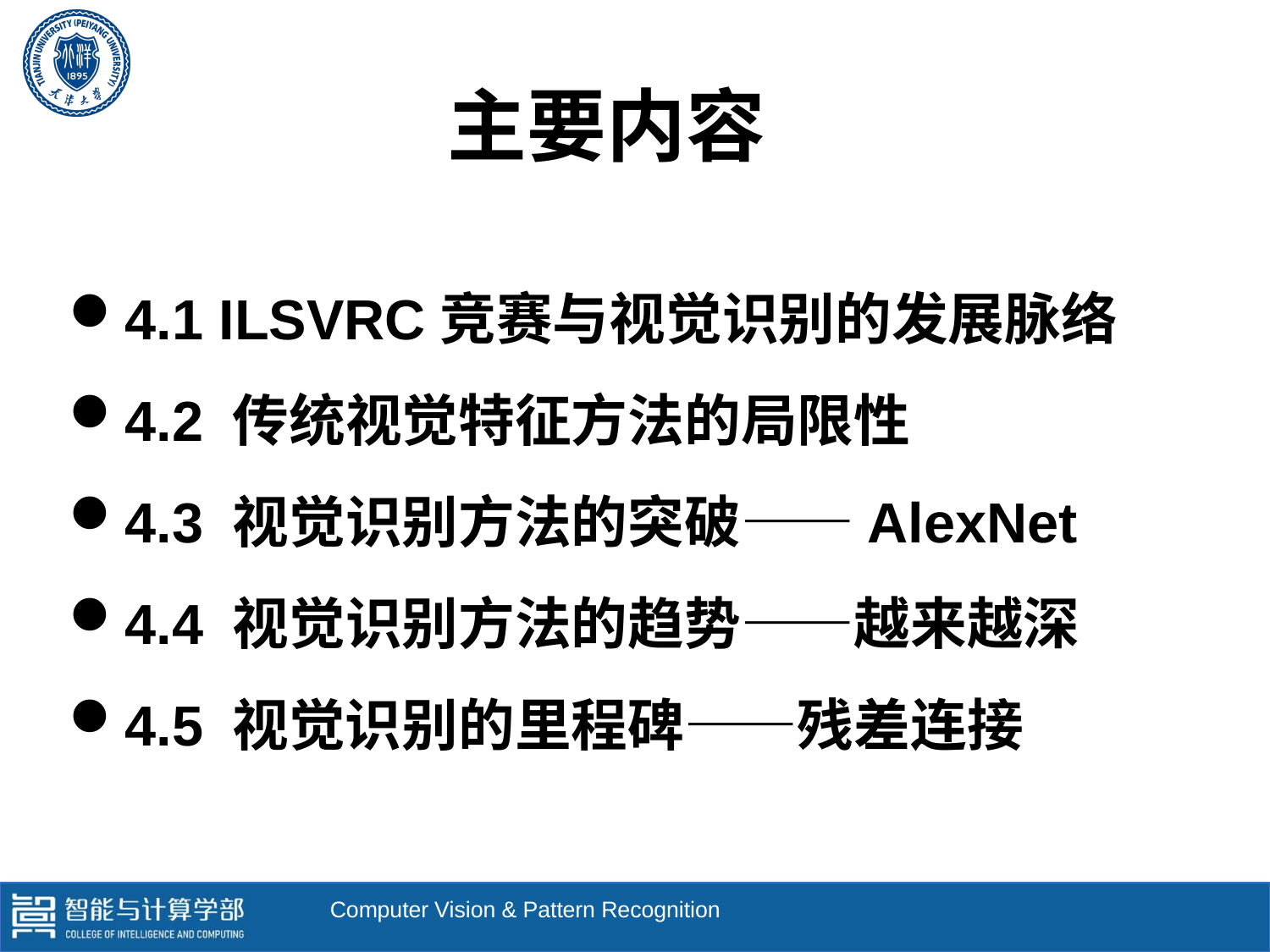

主要内容
4.1 ILSVRC竞赛与视觉识别的发展脉络
4.2 传统视觉特征方法的局限性
4.3 视觉识别方法的突破——AlexNet
4.4 视觉识别方法的趋势——越来越深
4.5 视觉识别的里程碑——残差连接